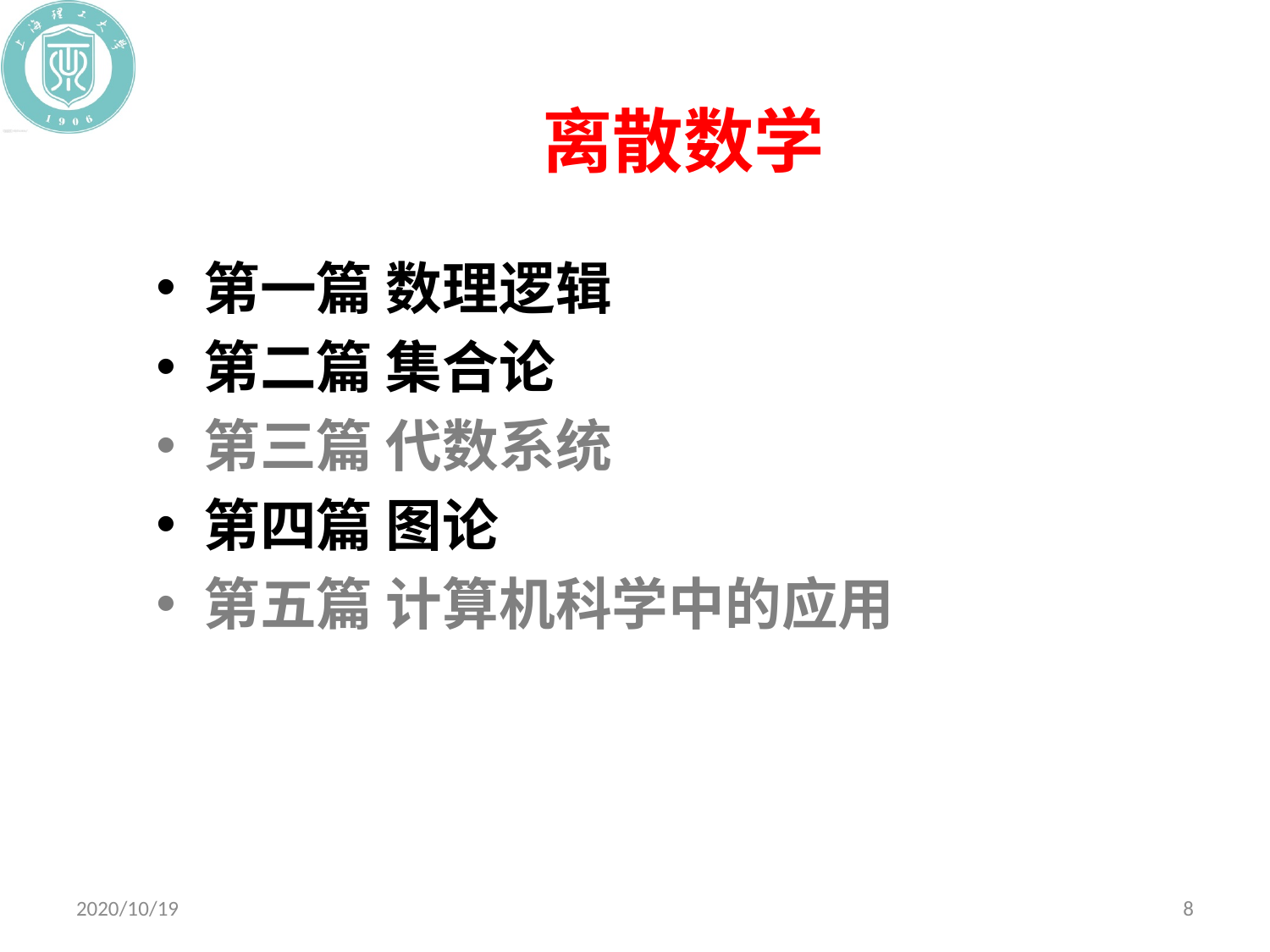

# 离散数学
第一篇 数理逻辑
第二篇 集合论
第三篇 代数系统
第四篇 图论
第五篇 计算机科学中的应用
2020/10/19
8